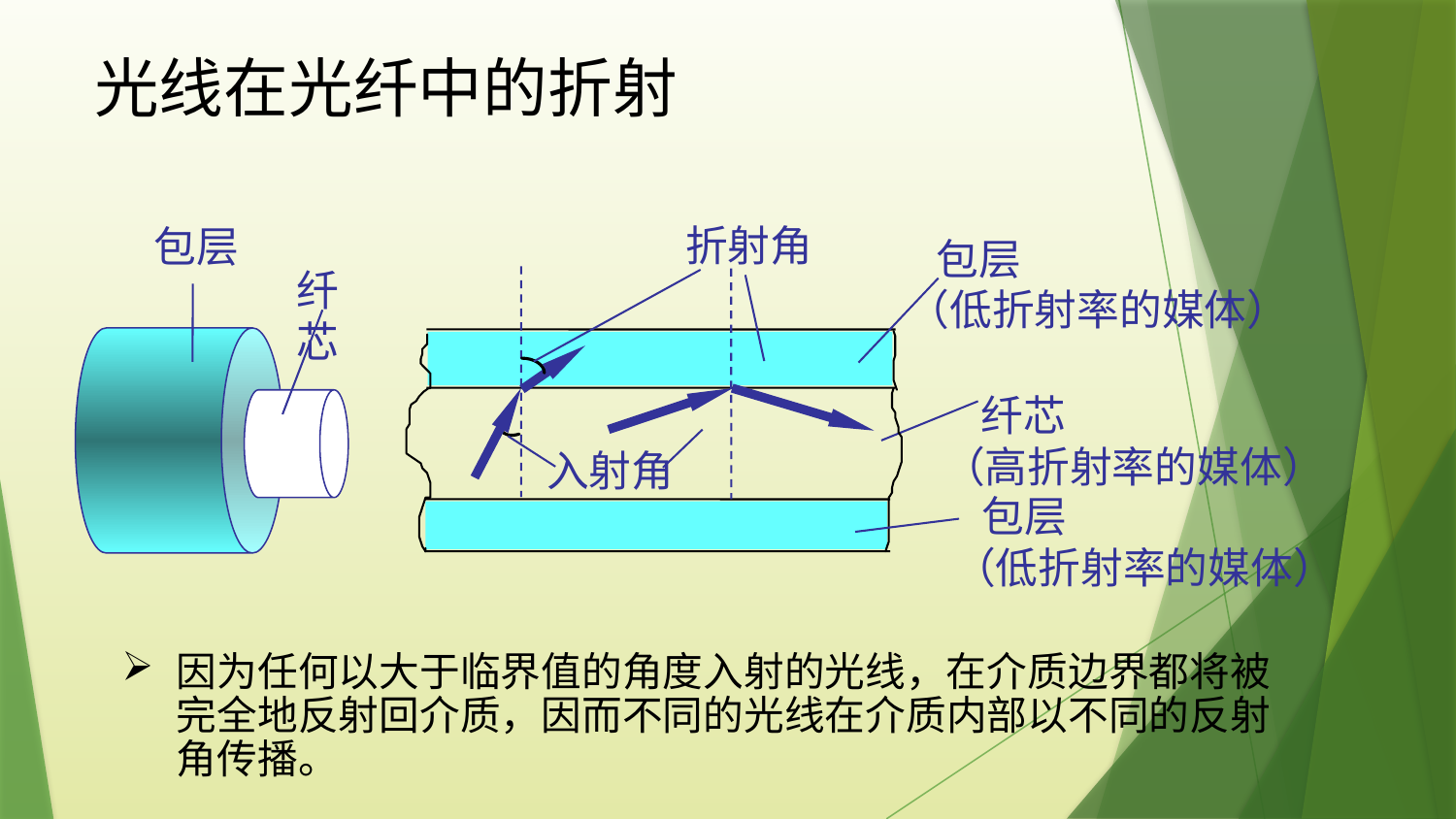

# 光线在光纤中的折射
折射角
包层
  包层
（低折射率的媒体）
纤芯

   纤芯
（高折射率的媒体）

入射角
  包层
（低折射率的媒体）

因为任何以大于临界值的角度入射的光线，在介质边界都将被完全地反射回介质，因而不同的光线在介质内部以不同的反射角传播。